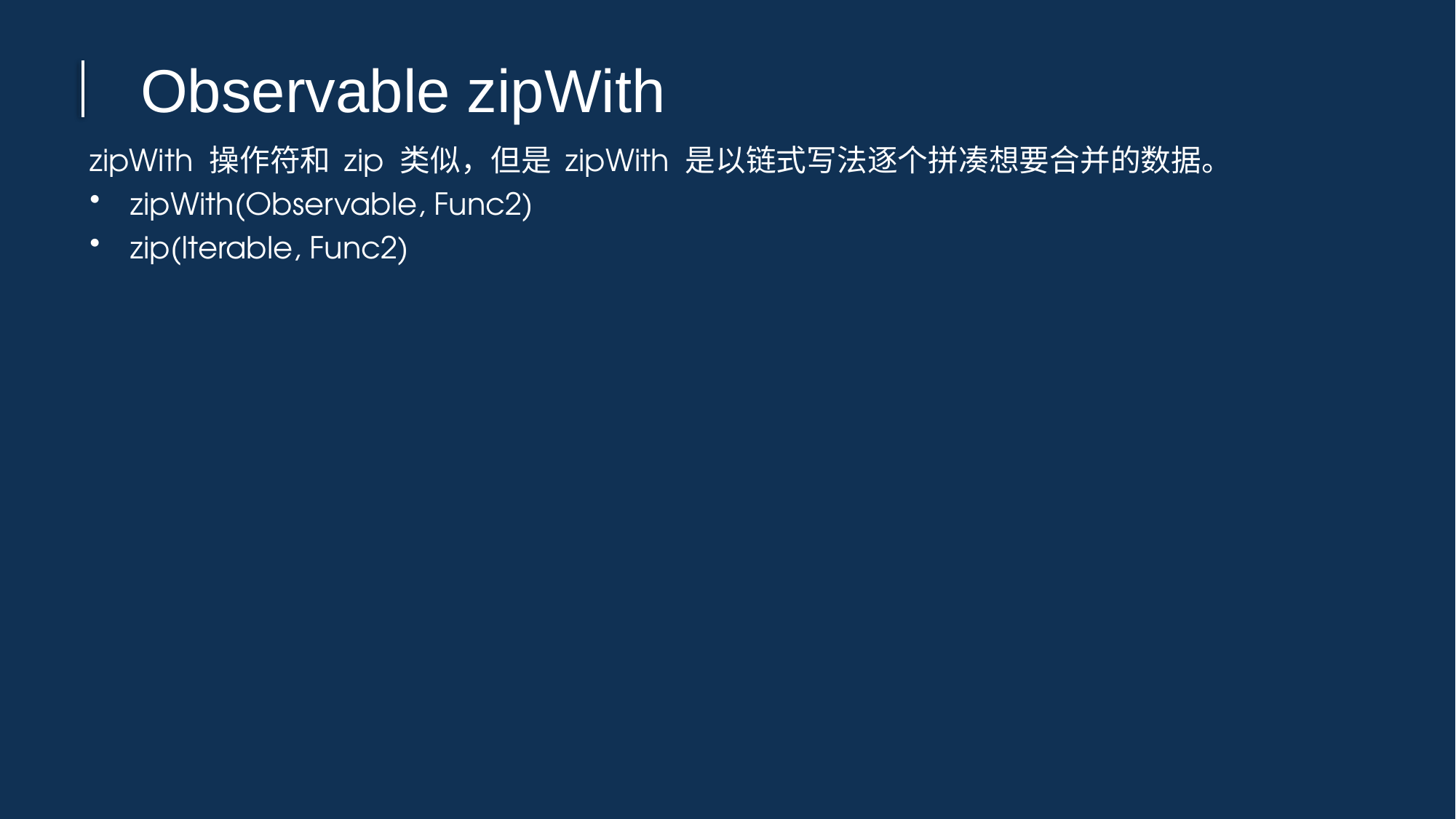

Observable zipWith
zipWith 操作符和 zip 类似，但是 zipWith 是以链式写法逐个拼凑想要合并的数据。
zipWith(Observable, Func2)
zip(Iterable, Func2)